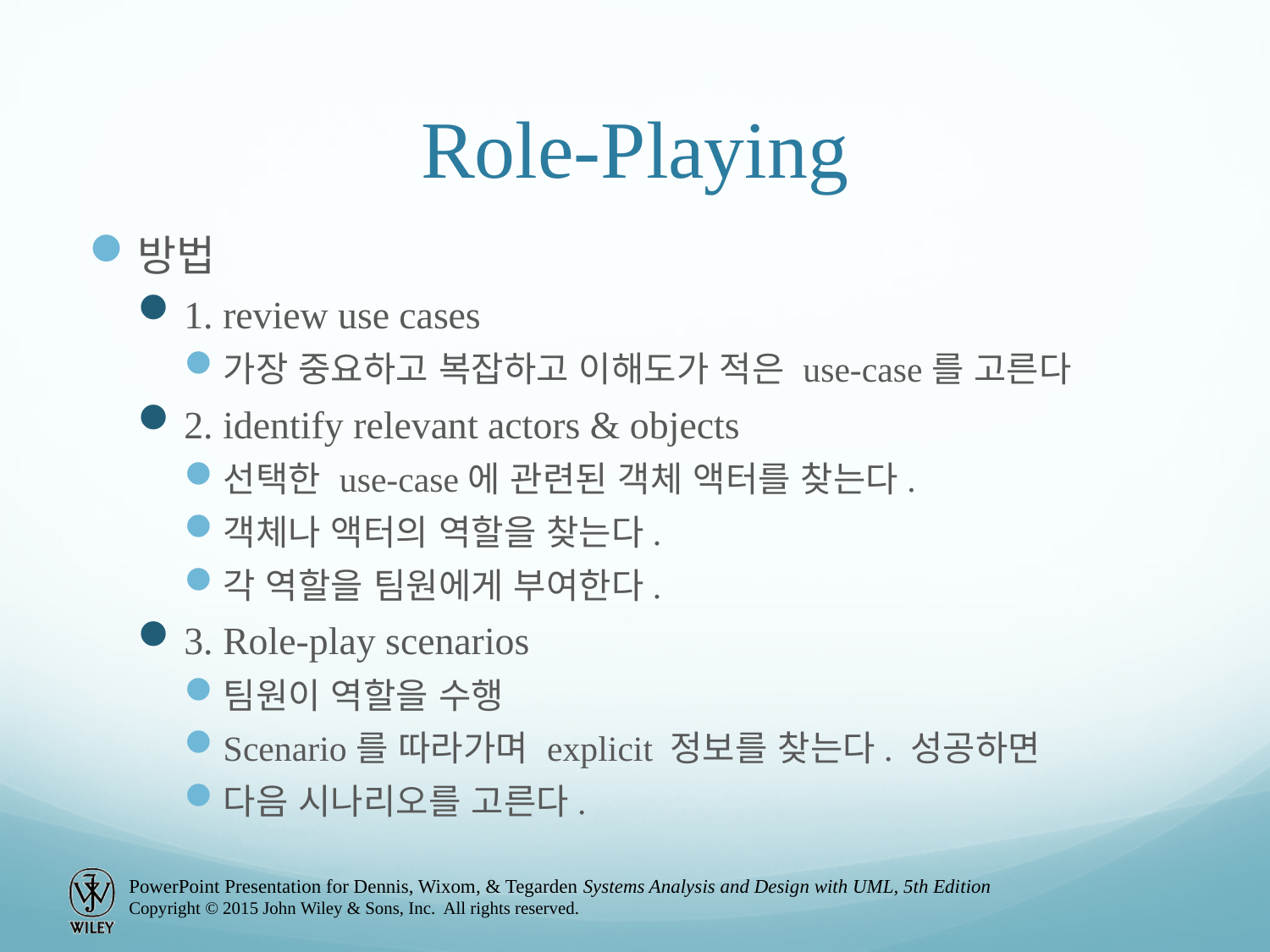

# Role-Playing
방법
1. review use cases
가장 중요하고 복잡하고 이해도가 적은 use-case를 고른다
2. identify relevant actors & objects
선택한 use-case에 관련된 객체 액터를 찾는다.
객체나 액터의 역할을 찾는다.
각 역할을 팀원에게 부여한다.
3. Role-play scenarios
팀원이 역할을 수행
Scenario를 따라가며 explicit 정보를 찾는다. 성공하면
다음 시나리오를 고른다.